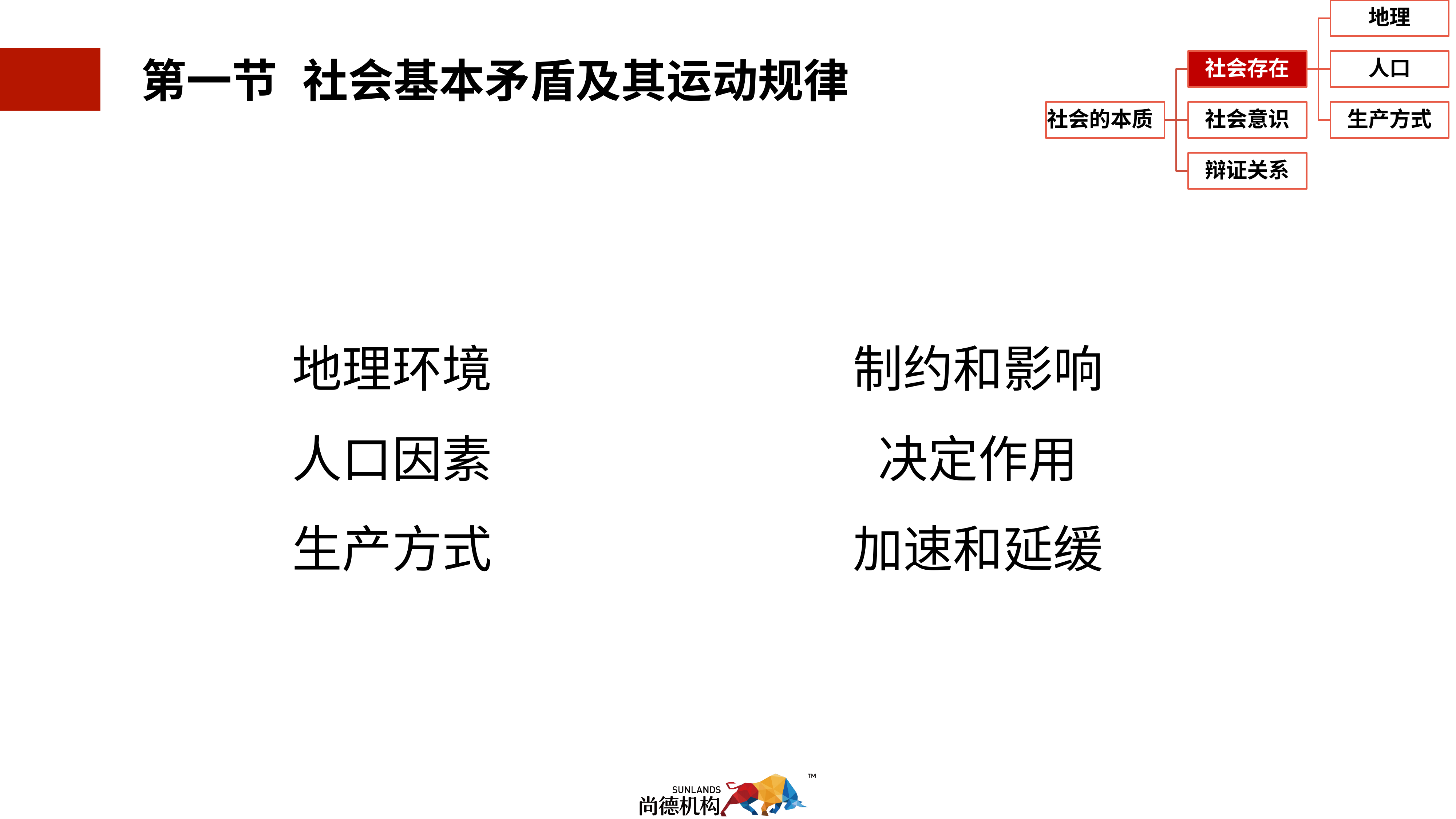

社会的本质
社会存在
地理
人口
生产方式
社会意识
辩证关系
地理环境
人口因素
生产方式
制约和影响
决定作用
加速和延缓